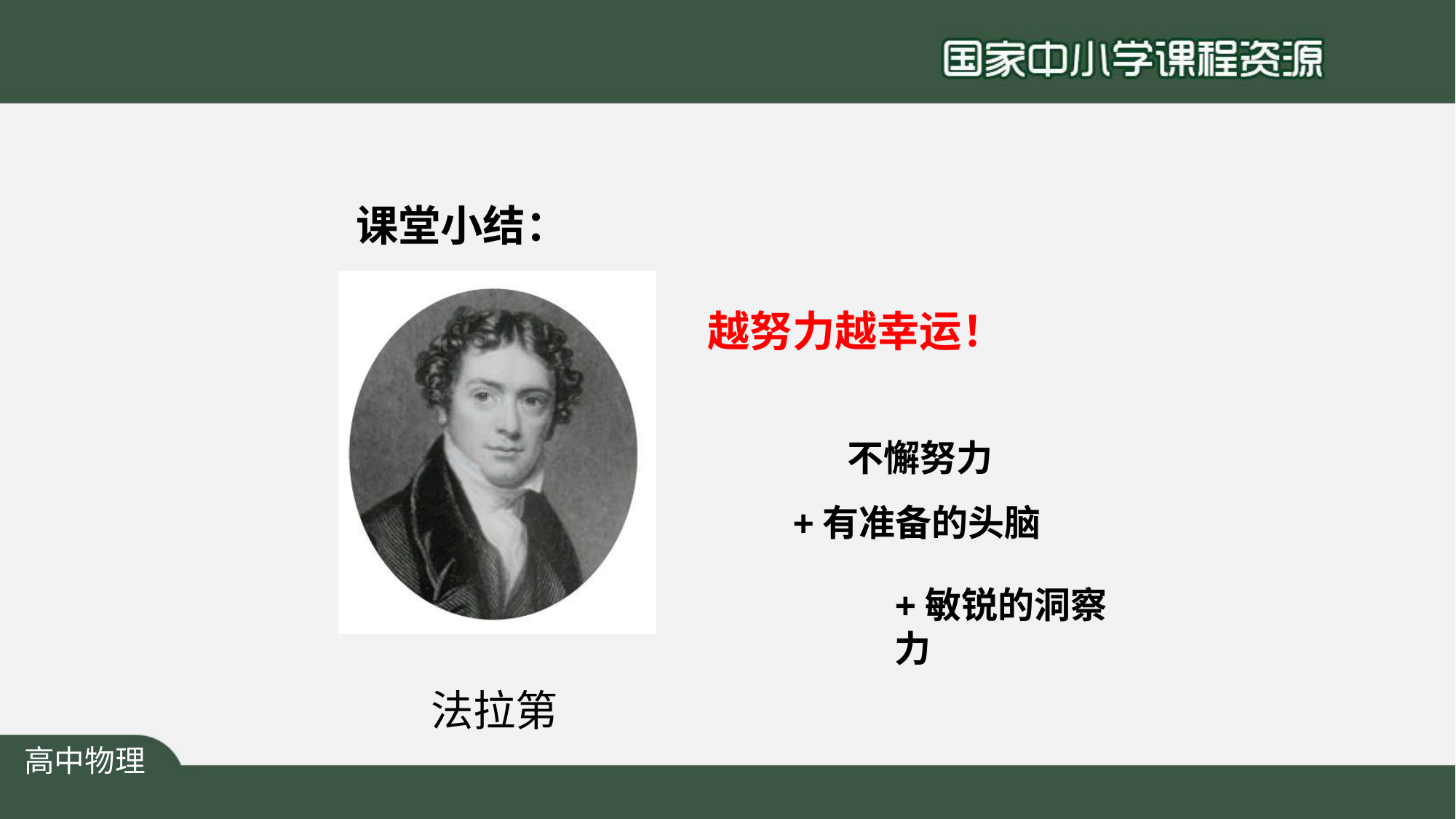

# 课堂小结：

越努力越幸运！

不懈努力
+有准备的头脑
+敏锐的洞察力
法拉第
高中物理